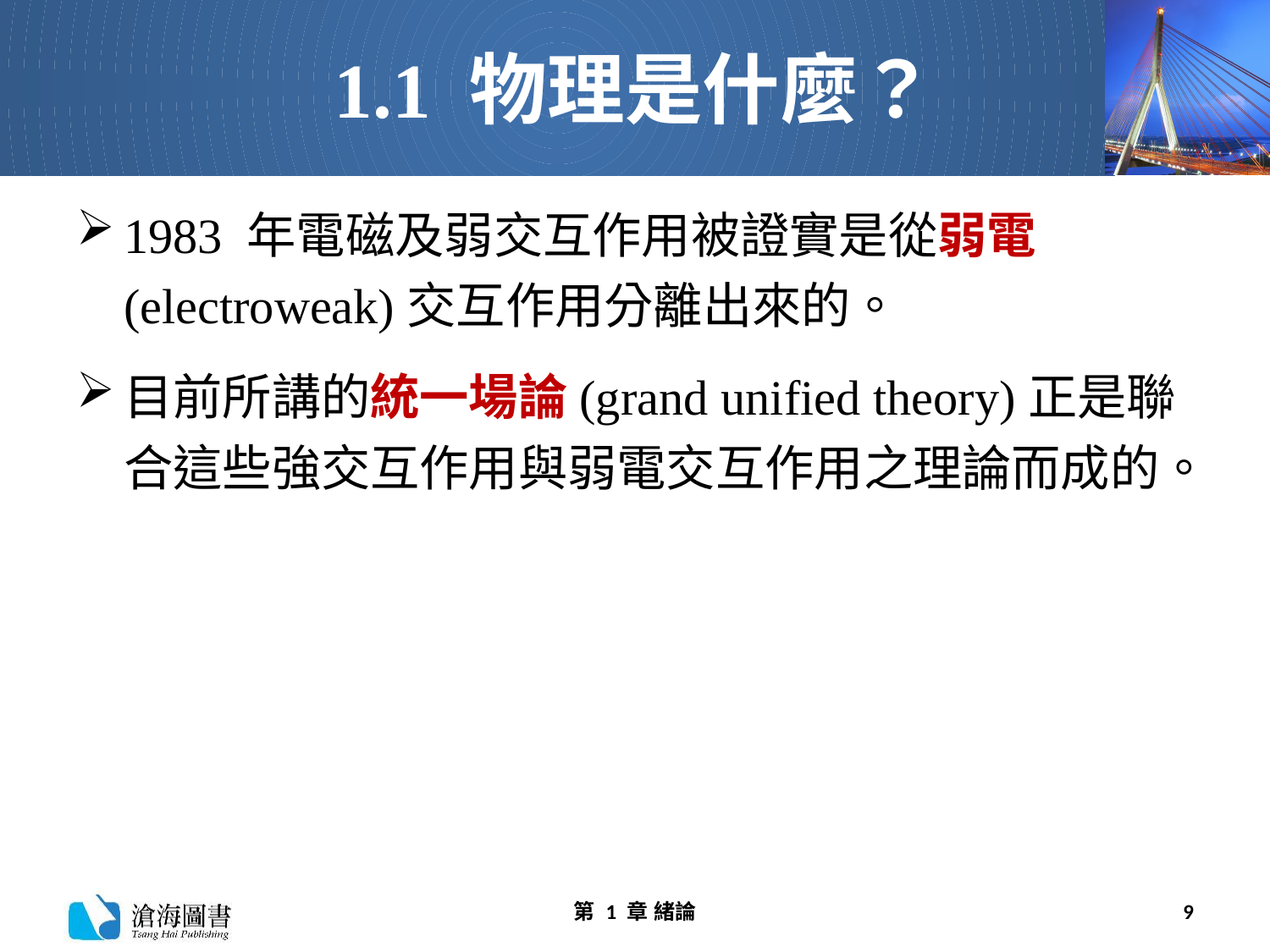

# 1.1 物理是什麼？
1983 年電磁及弱交互作用被證實是從弱電(electroweak)交互作用分離出來的。
目前所講的統一場論(grand unified theory)正是聯合這些強交互作用與弱電交互作用之理論而成的。
第 1 章 緒論
9